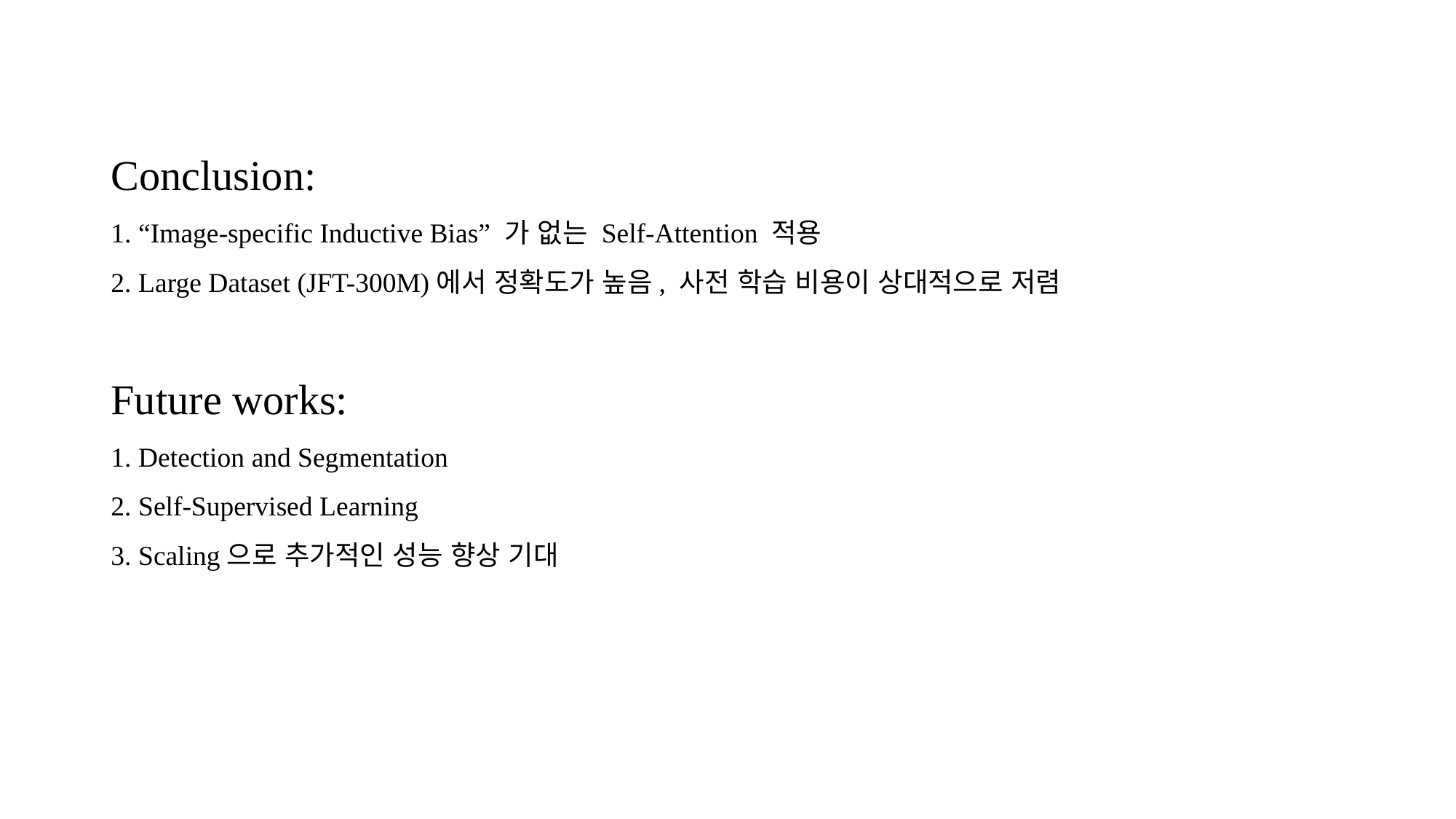

# Conclusion: 1. “Image-specific Inductive Bias” 가 없는 Self-Attention 적용 2. Large Dataset (JFT-300M)에서 정확도가 높음, 사전 학습 비용이 상대적으로 저렴 Future works: 1. Detection and Segmentation 2. Self-Supervised Learning 3. Scaling으로 추가적인 성능 향상 기대